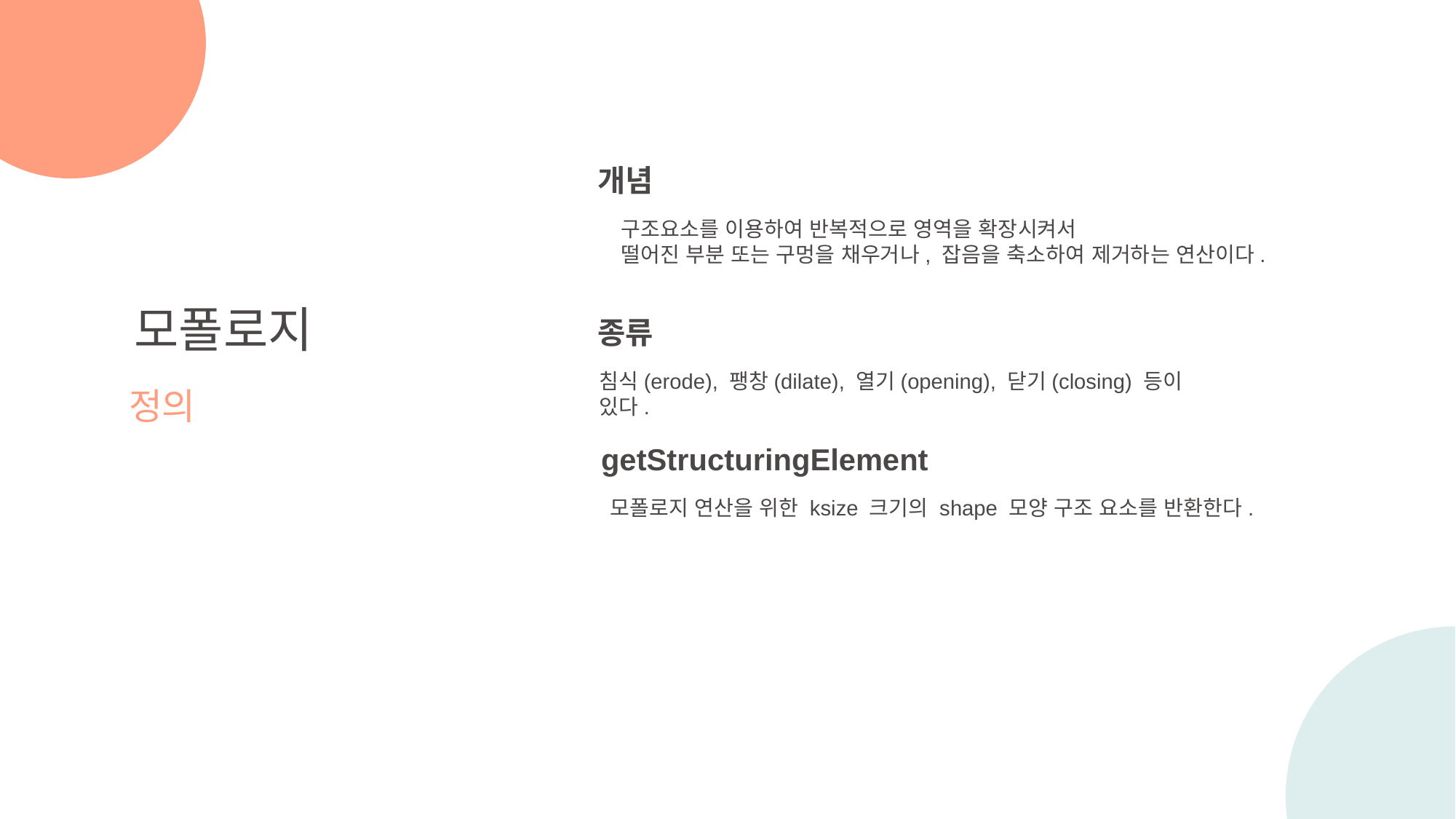

개념
구조요소를 이용하여 반복적으로 영역을 확장시켜서
떨어진 부분 또는 구멍을 채우거나, 잡음을 축소하여 제거하는 연산이다.
모폴로지
정의
종류
침식(erode), 팽창(dilate), 열기(opening), 닫기(closing) 등이 있다.
getStructuringElement
모폴로지 연산을 위한 ksize 크기의 shape 모양 구조 요소를 반환한다.